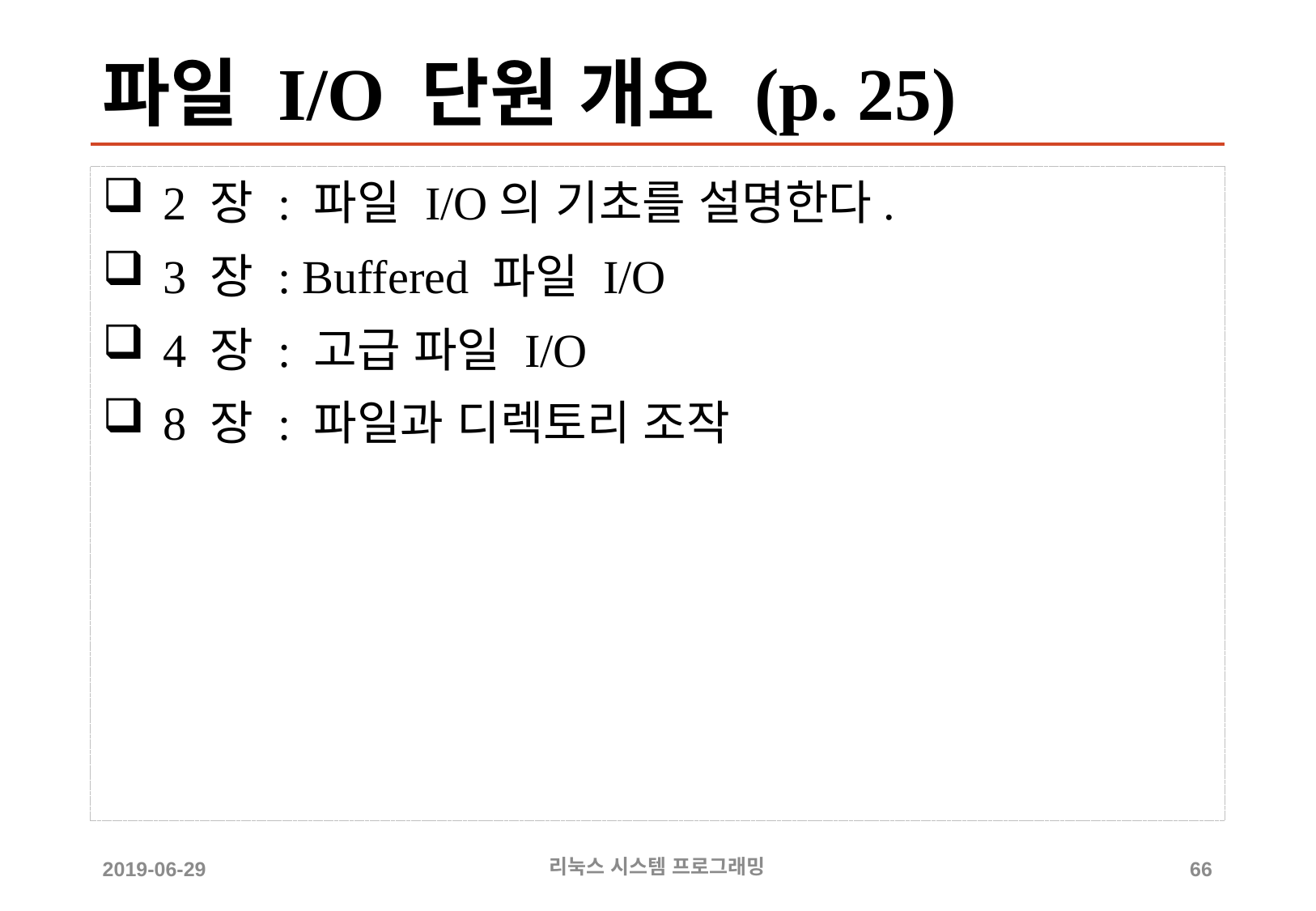

# 파일 I/O 단원 개요 (p. 25)
2 장 : 파일 I/O의 기초를 설명한다.
3 장 : Buffered 파일 I/O
4 장 : 고급 파일 I/O
8 장 : 파일과 디렉토리 조작

2019-06-29
리눅스 시스템 프로그래밍
66